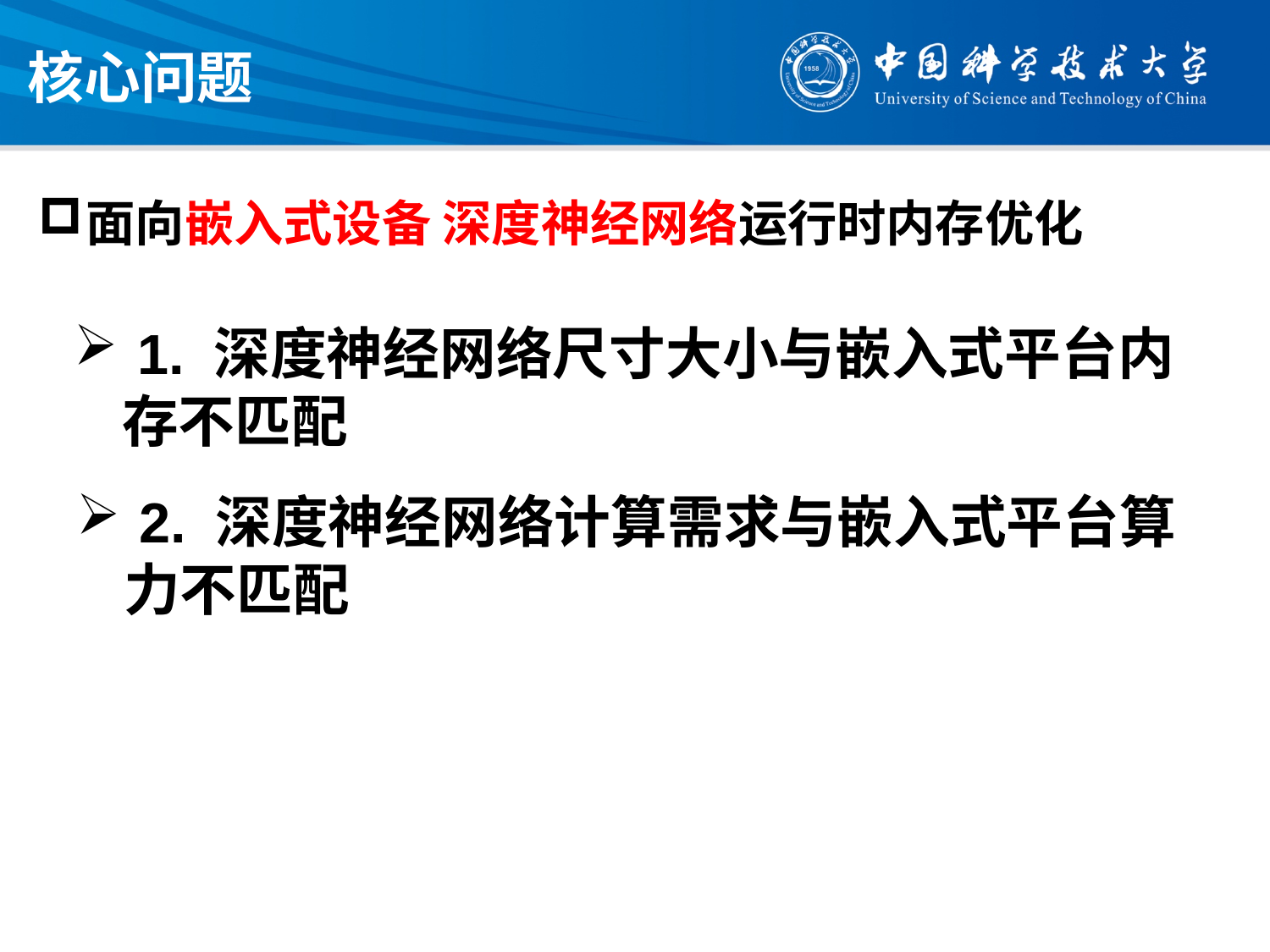

# 核心问题
面向嵌入式设备 深度神经网络运行时内存优化
 1. 深度神经网络尺寸大小与嵌入式平台内存不匹配
 2. 深度神经网络计算需求与嵌入式平台算力不匹配